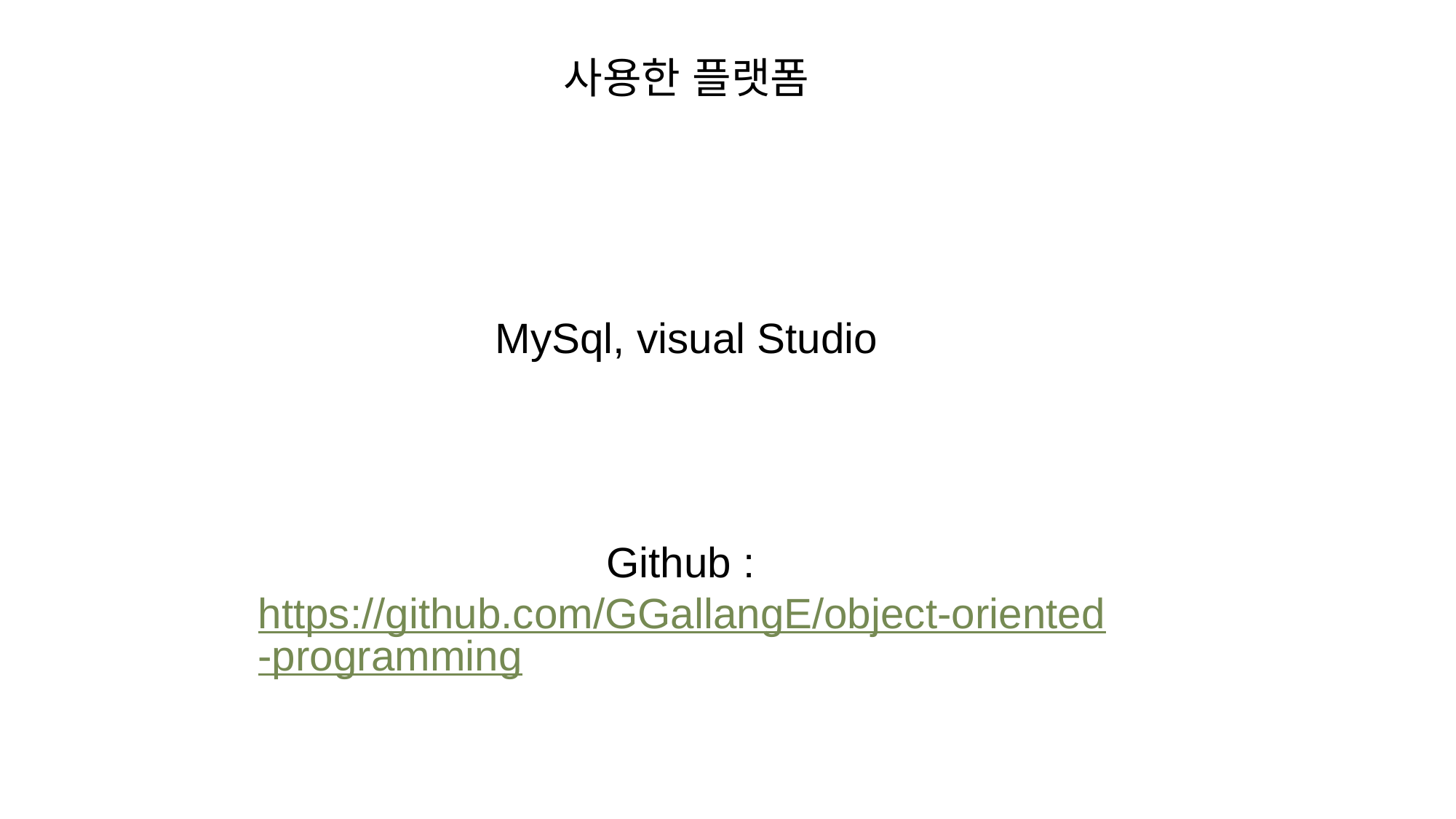

사용한 플랫폼
MySql, visual Studio
Github : https://github.com/GGallangE/object-oriented-programming